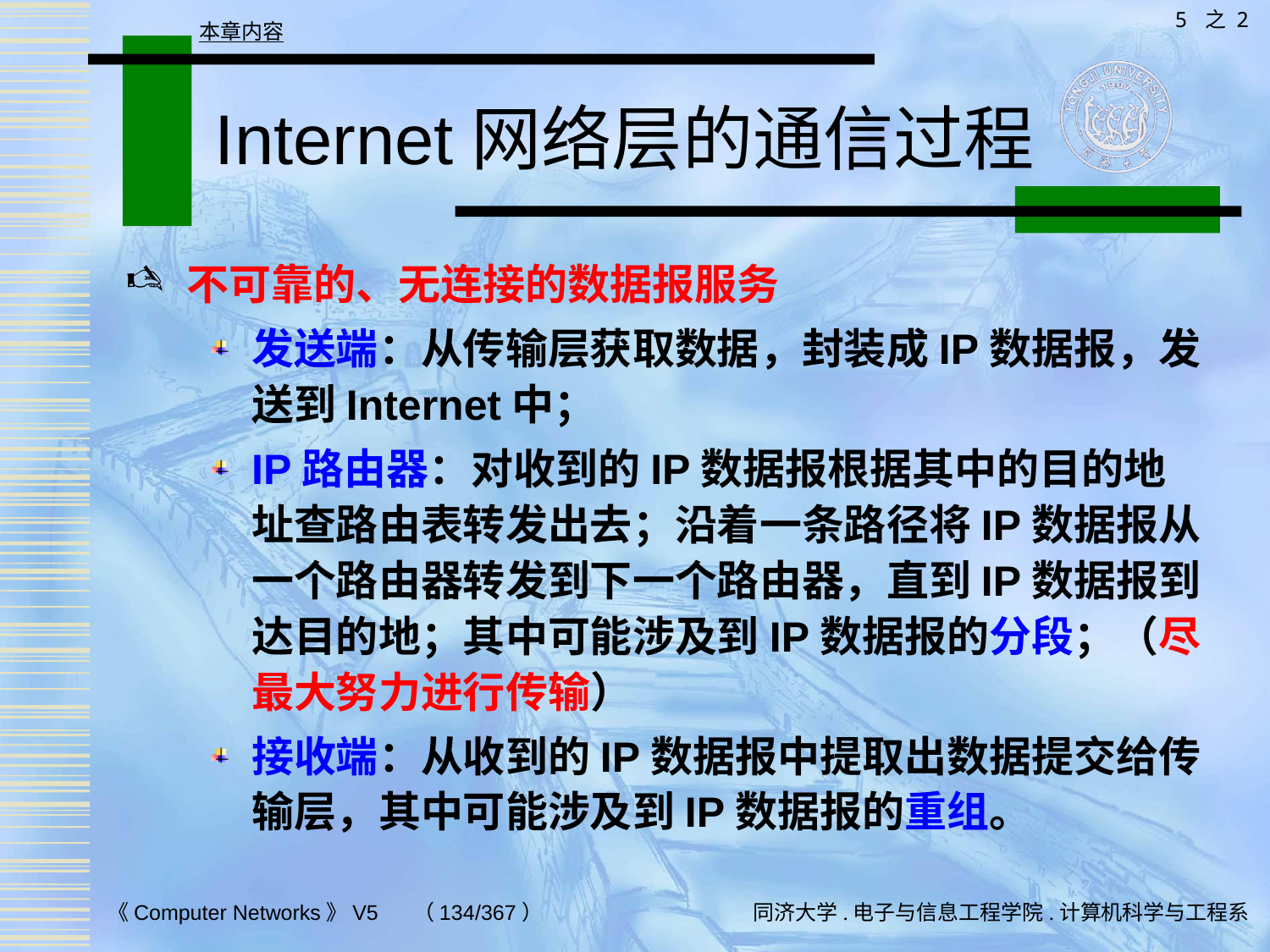

5 之 2
本章内容
# Internet网络层的通信过程
不可靠的、无连接的数据报服务
发送端：从传输层获取数据，封装成IP数据报，发送到Internet中；
IP路由器：对收到的IP数据报根据其中的目的地址查路由表转发出去；沿着一条路径将IP数据报从一个路由器转发到下一个路由器，直到IP数据报到达目的地；其中可能涉及到IP数据报的分段；（尽最大努力进行传输）
接收端：从收到的IP数据报中提取出数据提交给传输层，其中可能涉及到IP数据报的重组。